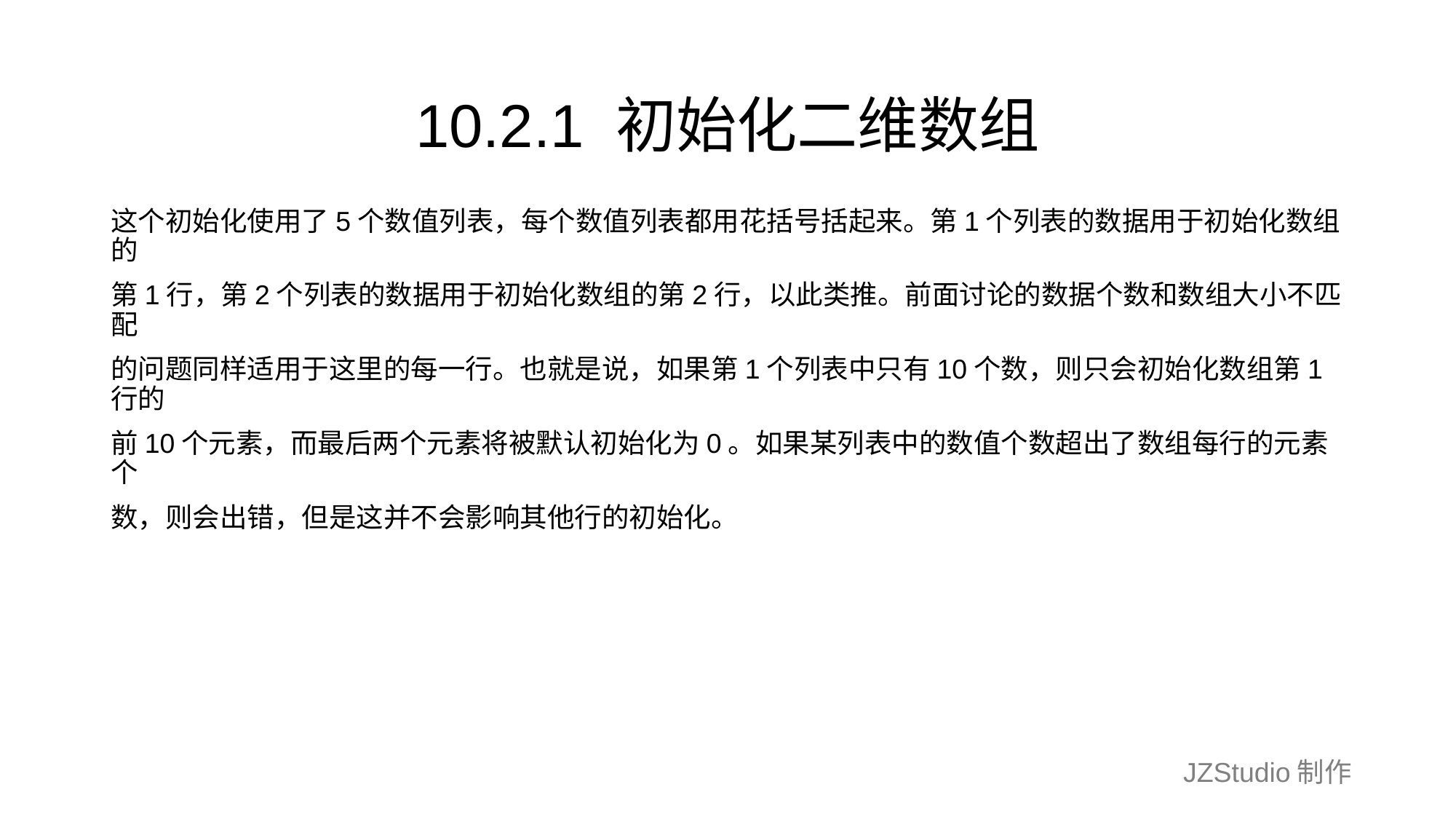

# 10.2.1 初始化二维数组
这个初始化使用了5个数值列表，每个数值列表都用花括号括起来。第1个列表的数据用于初始化数组的
第1行，第2个列表的数据用于初始化数组的第2行，以此类推。前面讨论的数据个数和数组大小不匹配
的问题同样适用于这里的每一行。也就是说，如果第1个列表中只有10个数，则只会初始化数组第1行的
前10个元素，而最后两个元素将被默认初始化为0。如果某列表中的数值个数超出了数组每行的元素个
数，则会出错，但是这并不会影响其他行的初始化。